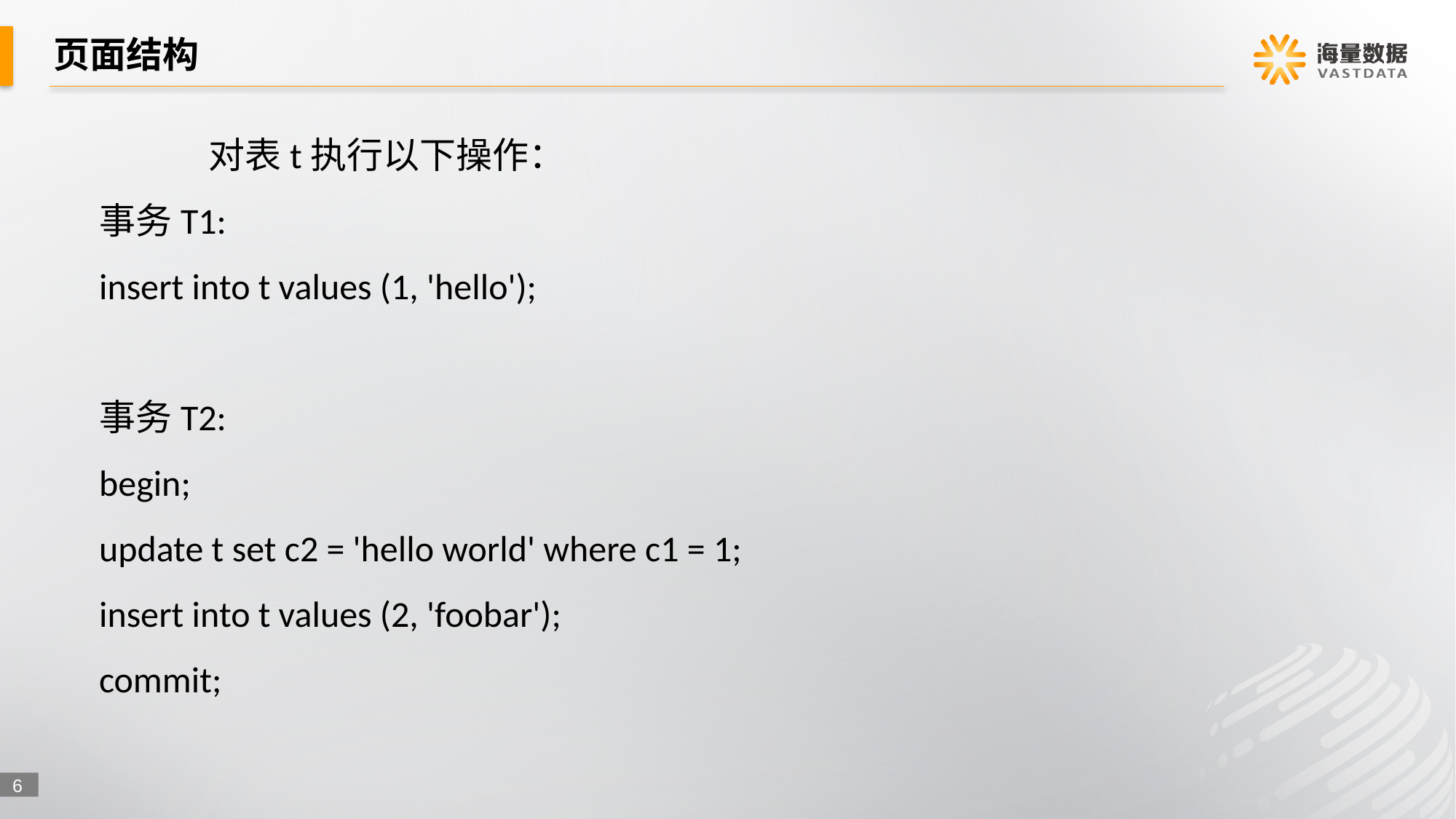

# 页面结构
	对表t执行以下操作：
事务T1:
insert into t values (1, 'hello');

事务T2:
begin;
update t set c2 = 'hello world' where c1 = 1;
insert into t values (2, 'foobar');
commit;